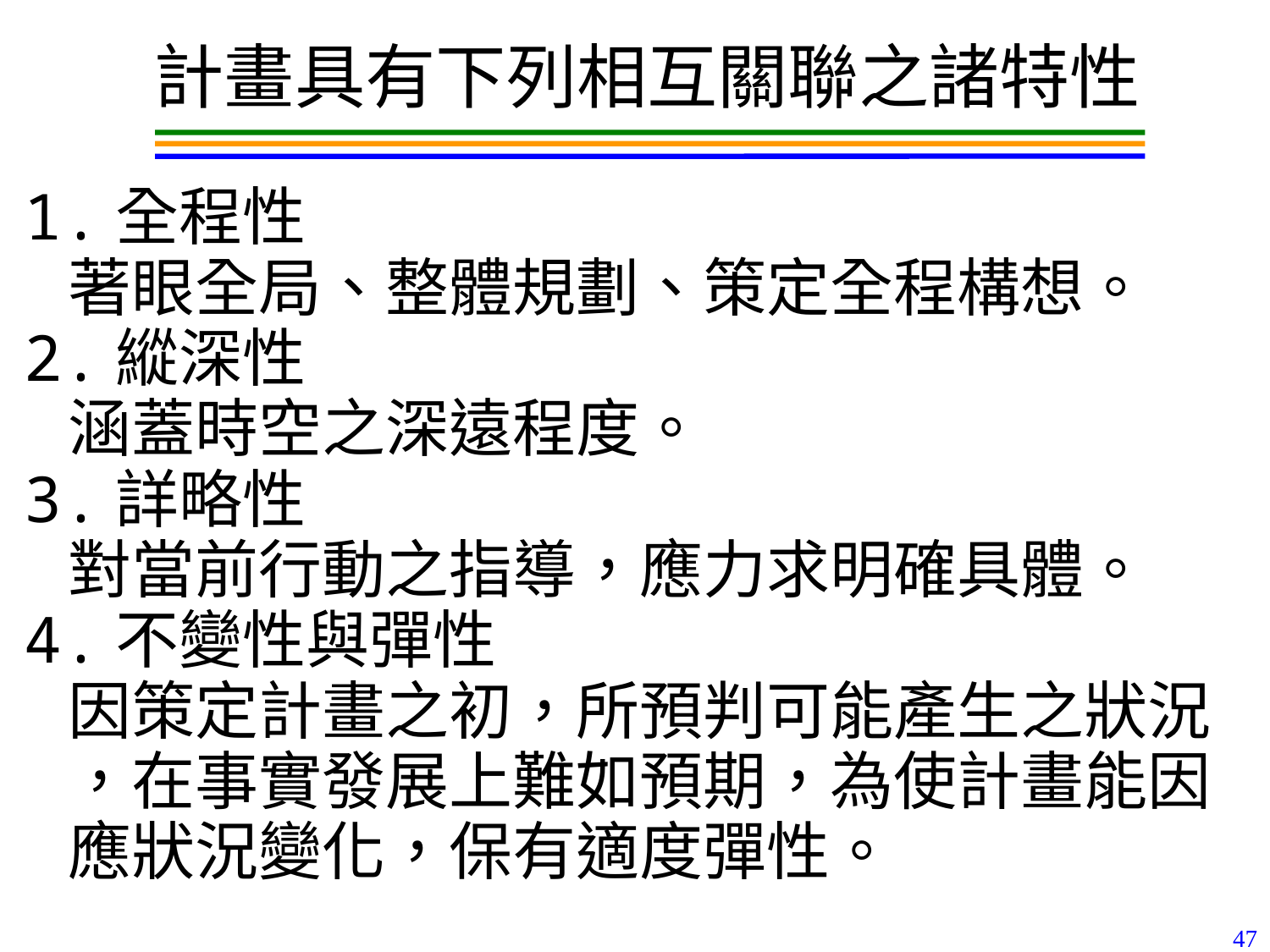

計畫具有下列相互關聯之諸特性
1.全程性
  著眼全局、整體規劃、策定全程構想。
2.縱深性
  涵蓋時空之深遠程度。
3.詳略性
  對當前行動之指導，應力求明確具體。
4.不變性與彈性
  因策定計畫之初，所預判可能產生之狀況
  ，在事實發展上難如預期，為使計畫能因
  應狀況變化，保有適度彈性。
47